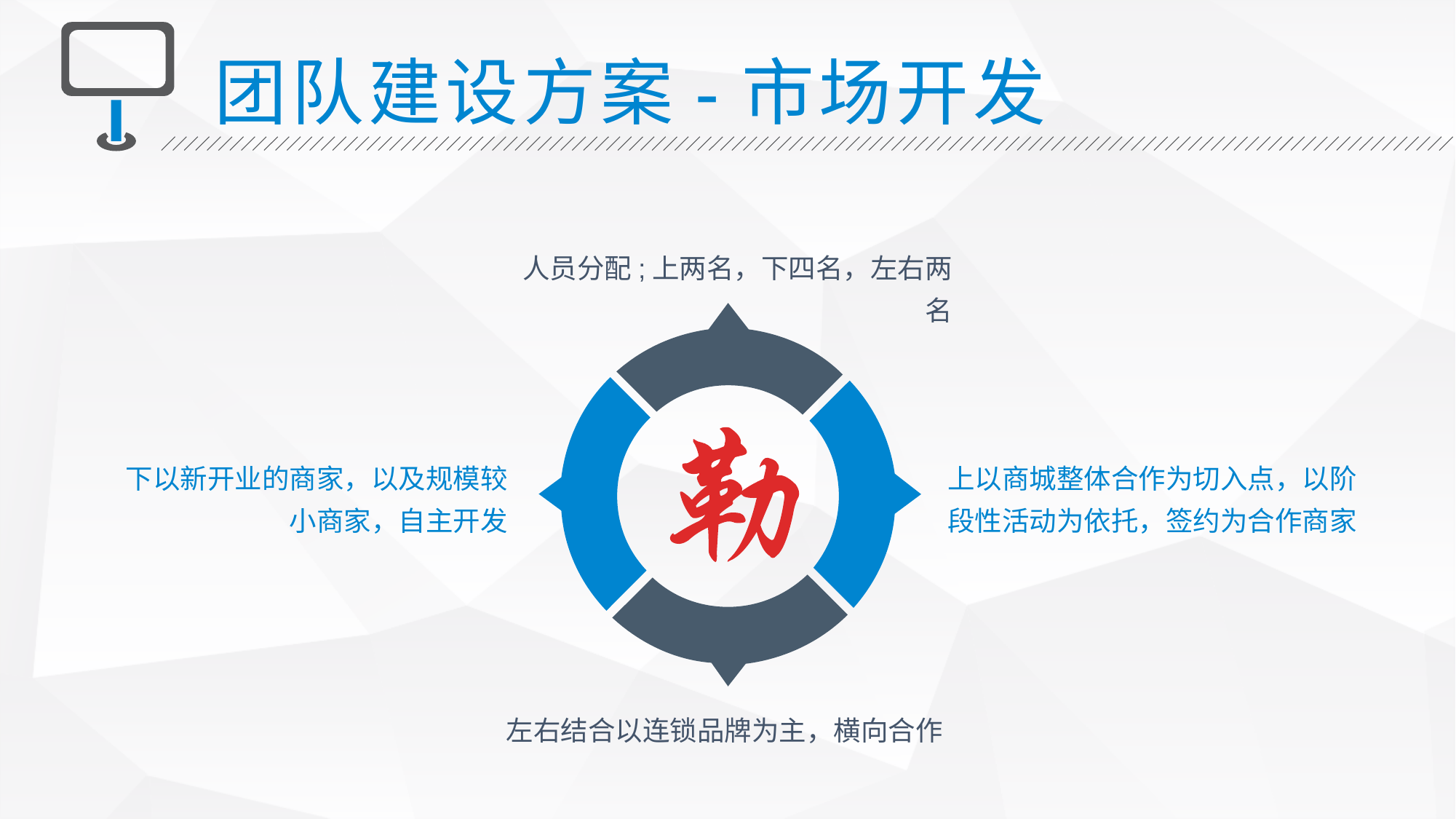

团队建设方案-市场开发

人员分配;上两名，下四名，左右两名

下以新开业的商家，以及规模较小商家，自主开发
上以商城整体合作为切入点，以阶段性活动为依托，签约为合作商家
左右结合以连锁品牌为主，横向合作